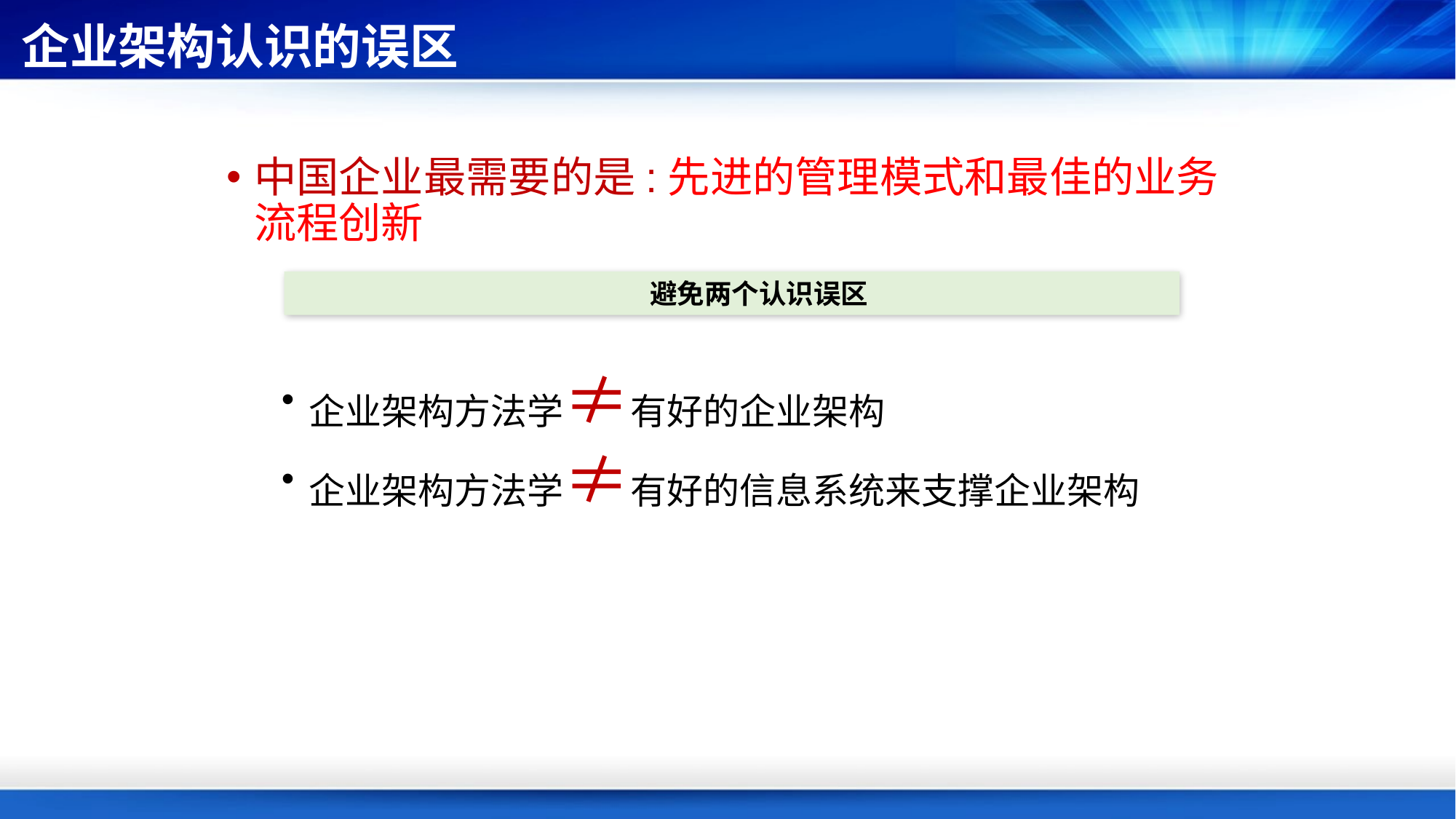

企业架构认识的误区
中国企业最需要的是:先进的管理模式和最佳的业务流程创新

企业架构方法学≠有好的企业架构
企业架构方法学≠有好的信息系统来支撑企业架构

避免两个认识误区